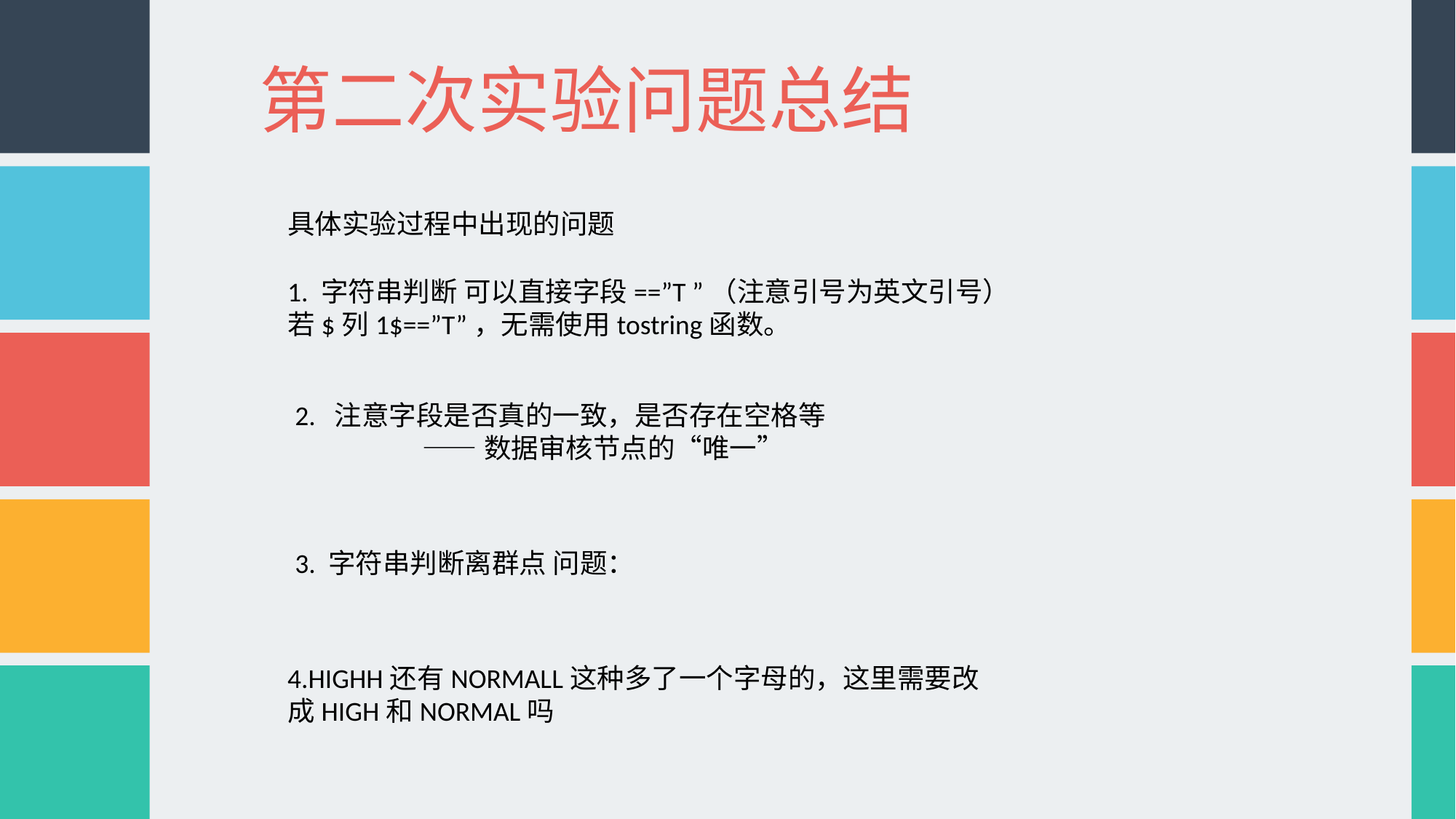

第二次实验问题总结

具体实验过程中出现的问题
1. 字符串判断 可以直接字段==”T ”（注意引号为英文引号）
若$列1$==”T”，无需使用tostring函数。

2.  注意字段是否真的一致，是否存在空格等
	   ——数据审核节点的“唯一”

3. 字符串判断离群点 问题：
4.HIGHH还有NORMALL这种多了一个字母的，这里需要改成HIGH和NORMAL吗